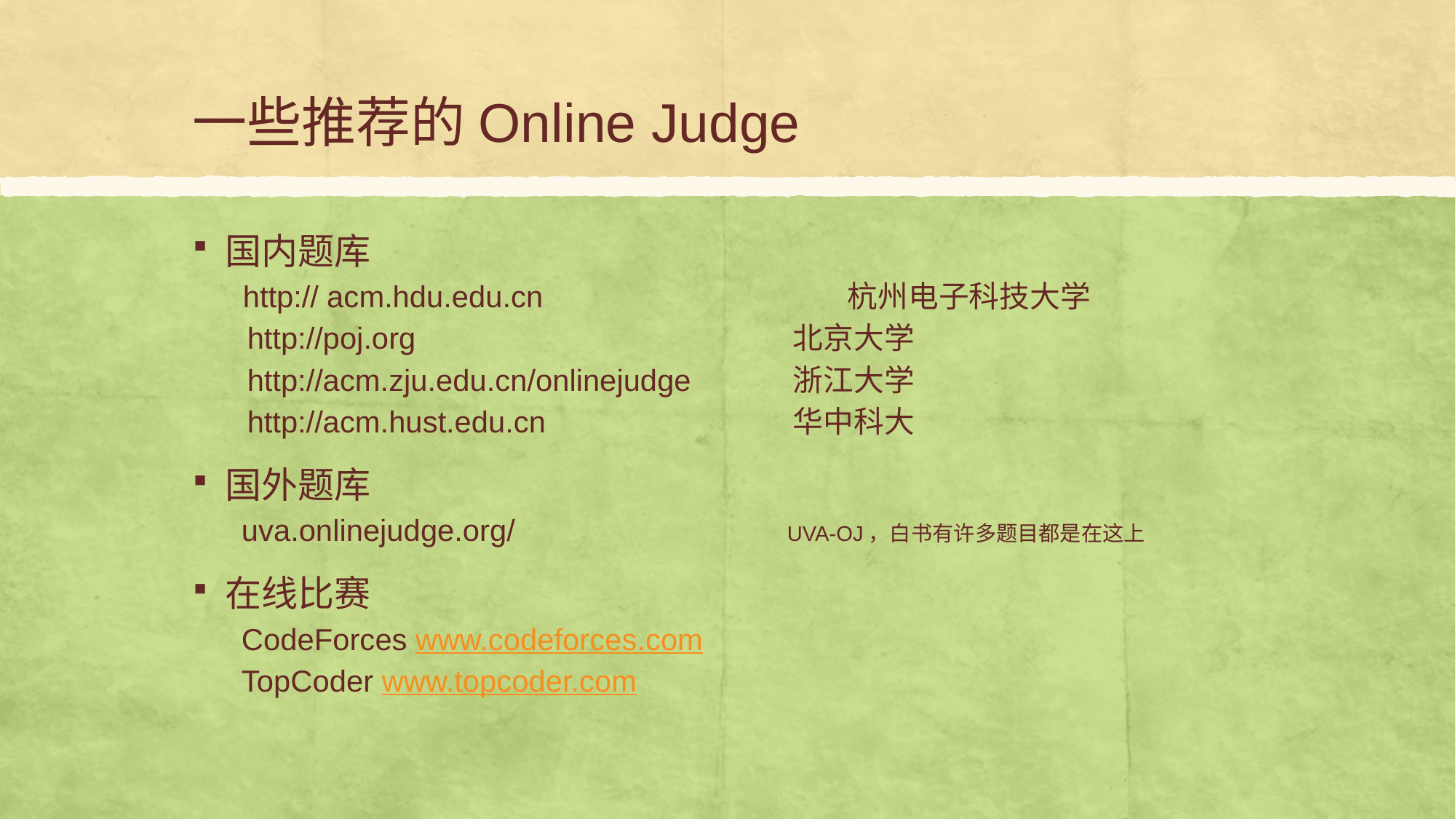

# 一些推荐的Online Judge
国内题库
      http:// acm.hdu.edu.cn			杭州电子科技大学
http://poj.org	                  		北京大学
http://acm.zju.edu.cn/onlinejudge   	浙江大学
http://acm.hust.edu.cn      		华中科大
国外题库
uva.onlinejudge.org/   			UVA-OJ，白书有许多题目都是在这上
在线比赛
CodeForces www.codeforces.com
TopCoder www.topcoder.com